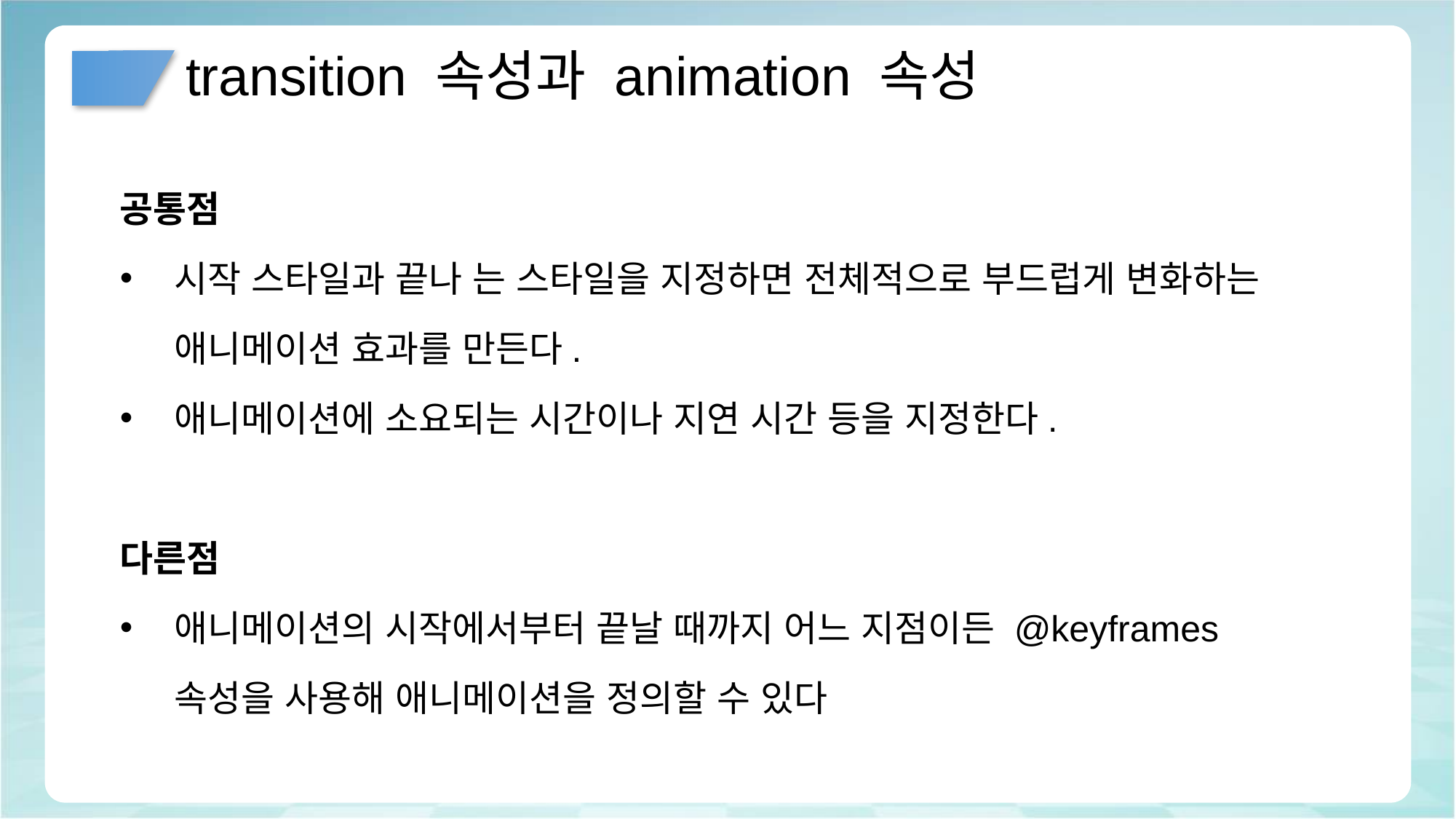

# transition 속성과 animation 속성
공통점
시작 스타일과 끝나 는 스타일을 지정하면 전체적으로 부드럽게 변화하는 애니메이션 효과를 만든다.
애니메이션에 소요되는 시간이나 지연 시간 등을 지정한다.

다른점
애니메이션의 시작에서부터 끝날 때까지 어느 지점이든 @keyframes 속성을 사용해 애니메이션을 정의할 수 있다